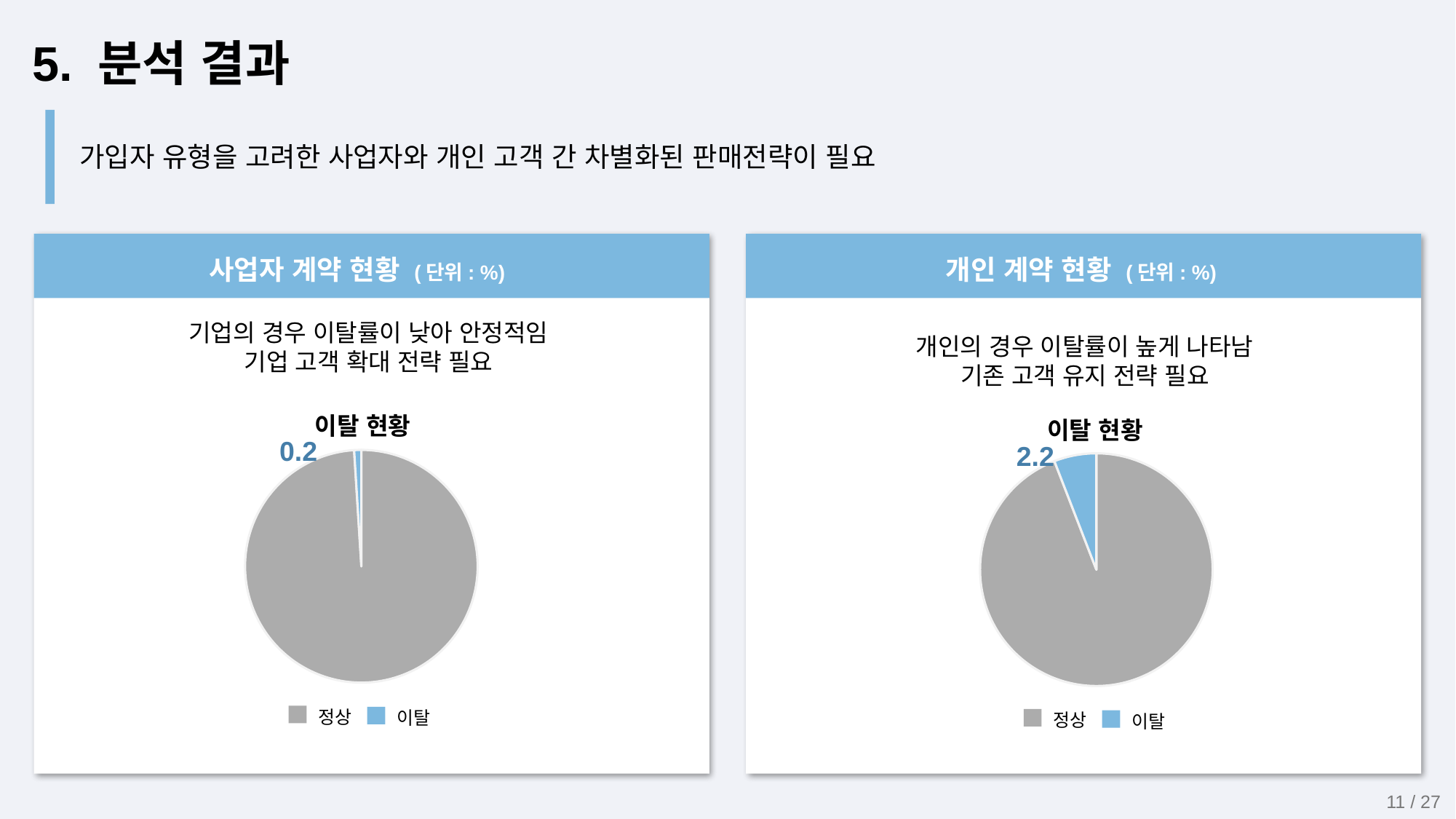

5. 분석 결과

가입자 유형을 고려한 사업자와 개인 고객 간 차별화된 판매전략이 필요

사업자 계약 현황 (단위: %)
개인 계약 현황 (단위: %)
기업의 경우 이탈률이 낮아 안정적임
기업 고객 확대 전략 필요
개인의 경우 이탈률이 높게 나타남
기존 고객 유지 전략 필요
이탈 현황
이탈 현황
0.2
2.2

### Chart

| Category | 비중 |
|---|---|
| 60일 | 99.8 |
| 39 | 1.0 |
정상
이탈

### Chart

| Category | 비중 |
|---|---|
| 60일 | 80.0 |
| 39 | 5.0 |
정상
이탈

11 / 27